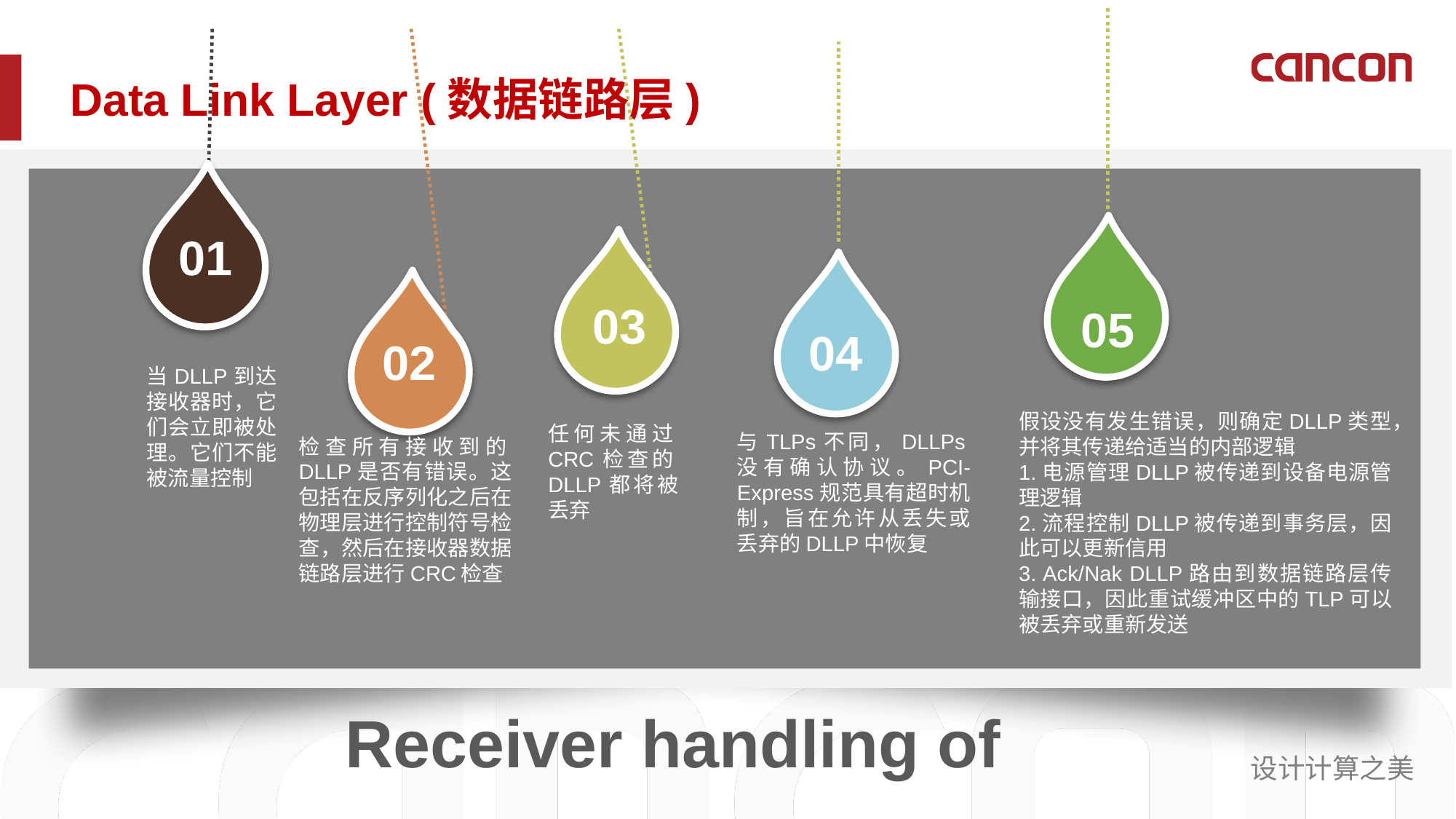

Data Link Layer (数据链路层)
60%

01

03
05
04
02
当DLLP到达接收器时，它们会立即被处理。它们不能被流量控制
假设没有发生错误，则确定DLLP类型，并将其传递给适当的内部逻辑
1.电源管理DLLP被传递到设备电源管理逻辑
2.流程控制DLLP被传递到事务层，因此可以更新信用
3. Ack/Nak DLLP路由到数据链路层传输接口，因此重试缓冲区中的TLP可以被丢弃或重新发送
任何未通过CRC检查的DLLP都将被丢弃
与TLPs不同，DLLPs没有确认协议。PCI-Express规范具有超时机制，旨在允许从丢失或丢弃的DLLP中恢复
检查所有接收到的DLLP是否有错误。这包括在反序列化之后在物理层进行控制符号检查，然后在接收器数据链路层进行CRC检查
Receiver handling of DLLPs